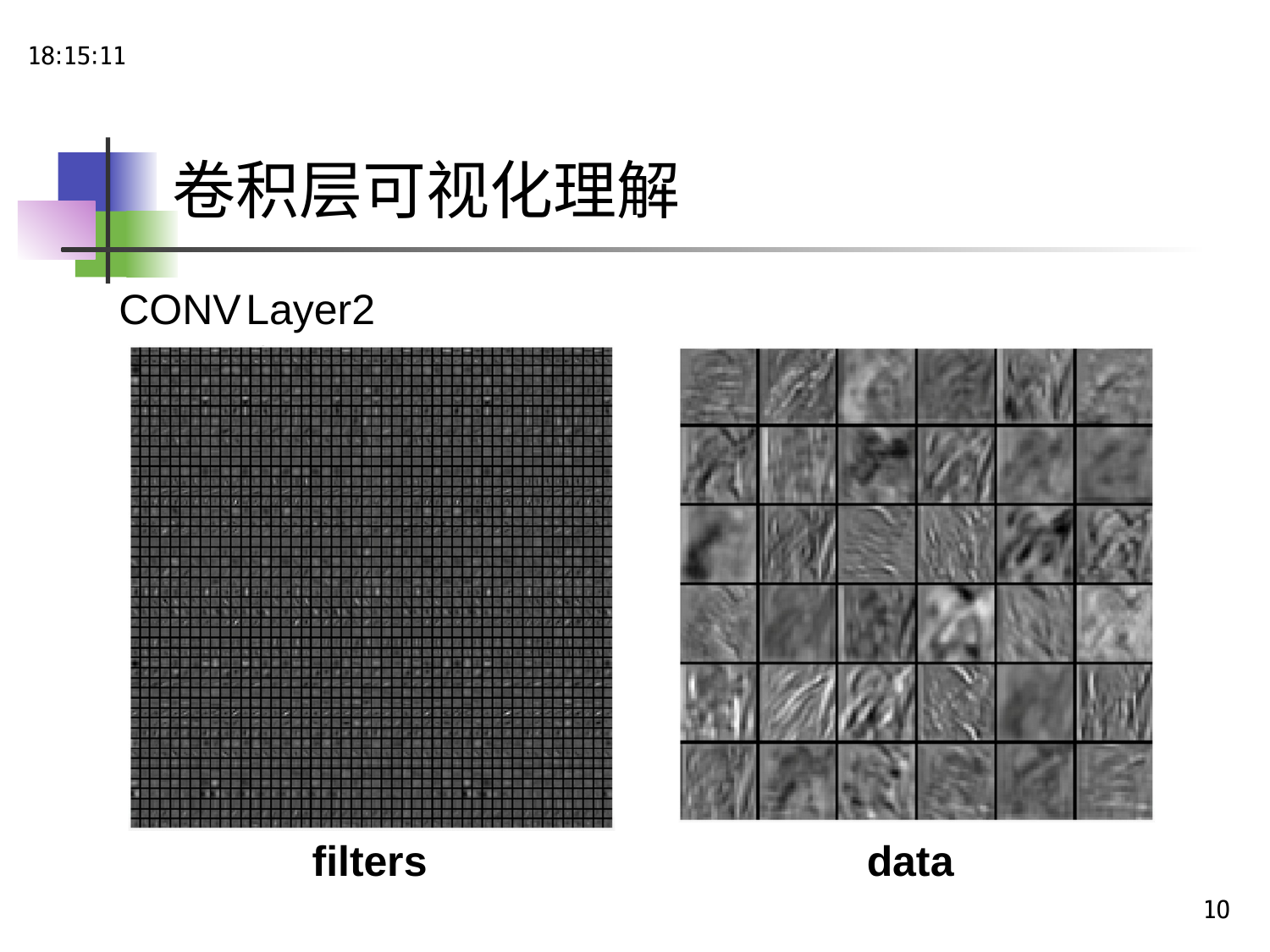

18:15:11
# 卷积层可视化理解
CONV	Layer2

filters
data
10